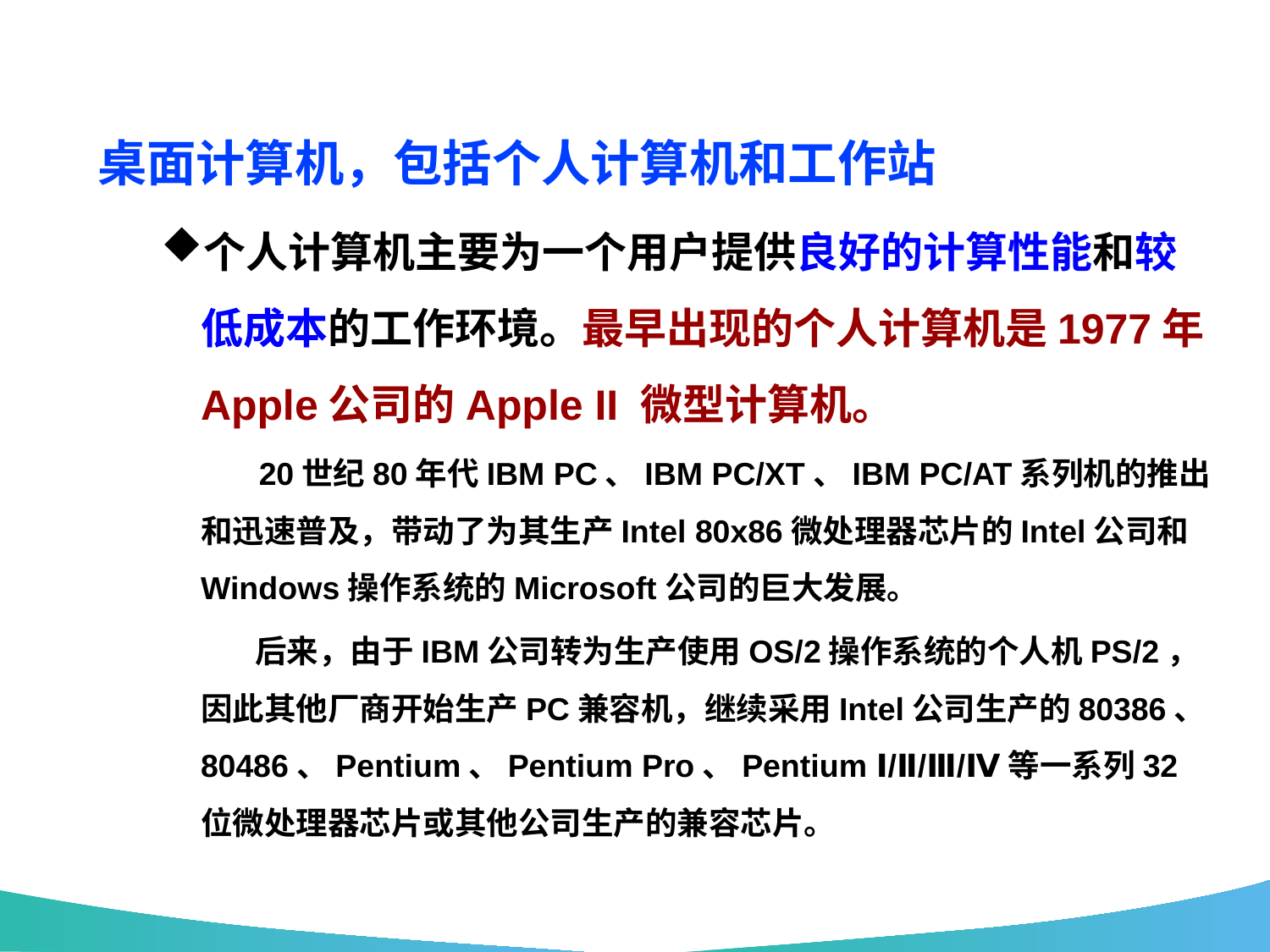

桌面计算机，包括个人计算机和工作站
个人计算机主要为一个用户提供良好的计算性能和较低成本的工作环境。最早出现的个人计算机是1977年Apple公司的Apple II 微型计算机。
           20世纪80年代IBM PC、IBM PC/XT、IBM PC/AT系列机的推出和迅速普及，带动了为其生产Intel 80x86微处理器芯片的Intel公司和Windows操作系统的Microsoft公司的巨大发展。
            后来，由于IBM公司转为生产使用OS/2操作系统的个人机PS/2，因此其他厂商开始生产PC兼容机，继续采用Intel公司生产的80386、80486、Pentium、Pentium Pro、Pentium Ⅰ/Ⅱ/Ⅲ/Ⅳ等一系列32位微处理器芯片或其他公司生产的兼容芯片。
50